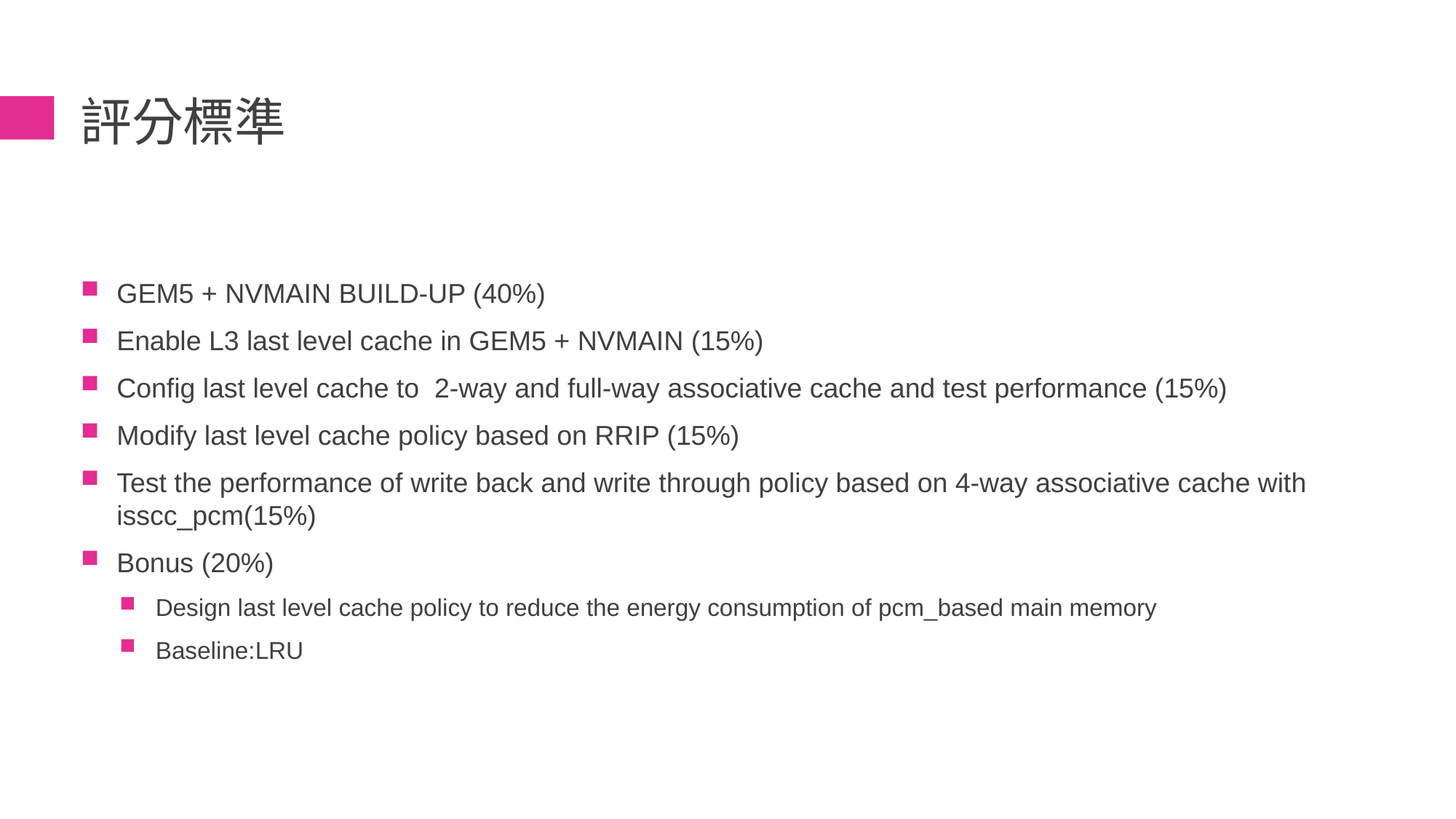

# 評分標準
GEM5 + NVMAIN BUILD-UP (40%)
Enable L3 last level cache in GEM5 + NVMAIN (15%)
Config last level cache to  2-way and full-way associative cache and test performance (15%)
Modify last level cache policy based on RRIP (15%)
Test the performance of write back and write through policy based on 4-way associative cache with isscc_pcm(15%)
Bonus (20%)
Design last level cache policy to reduce the energy consumption of pcm_based main memory
Baseline:LRU